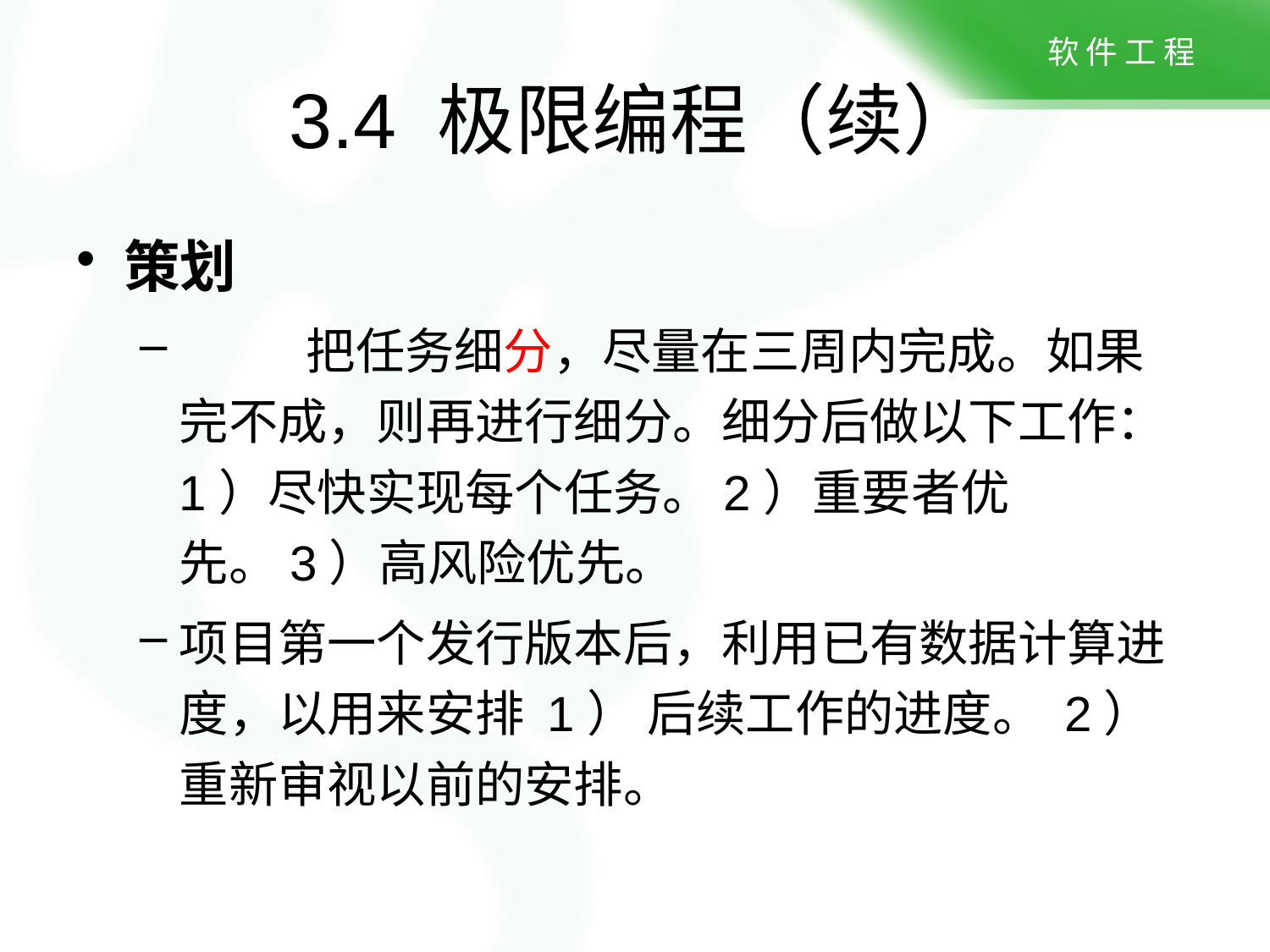

3.4 极限编程（续）
策划
	把任务细分，尽量在三周内完成。如果完不成，则再进行细分。细分后做以下工作：1）尽快实现每个任务。2）重要者优先。3）高风险优先。
项目第一个发行版本后，利用已有数据计算进度，以用来安排 1） 后续工作的进度。 2） 重新审视以前的安排。